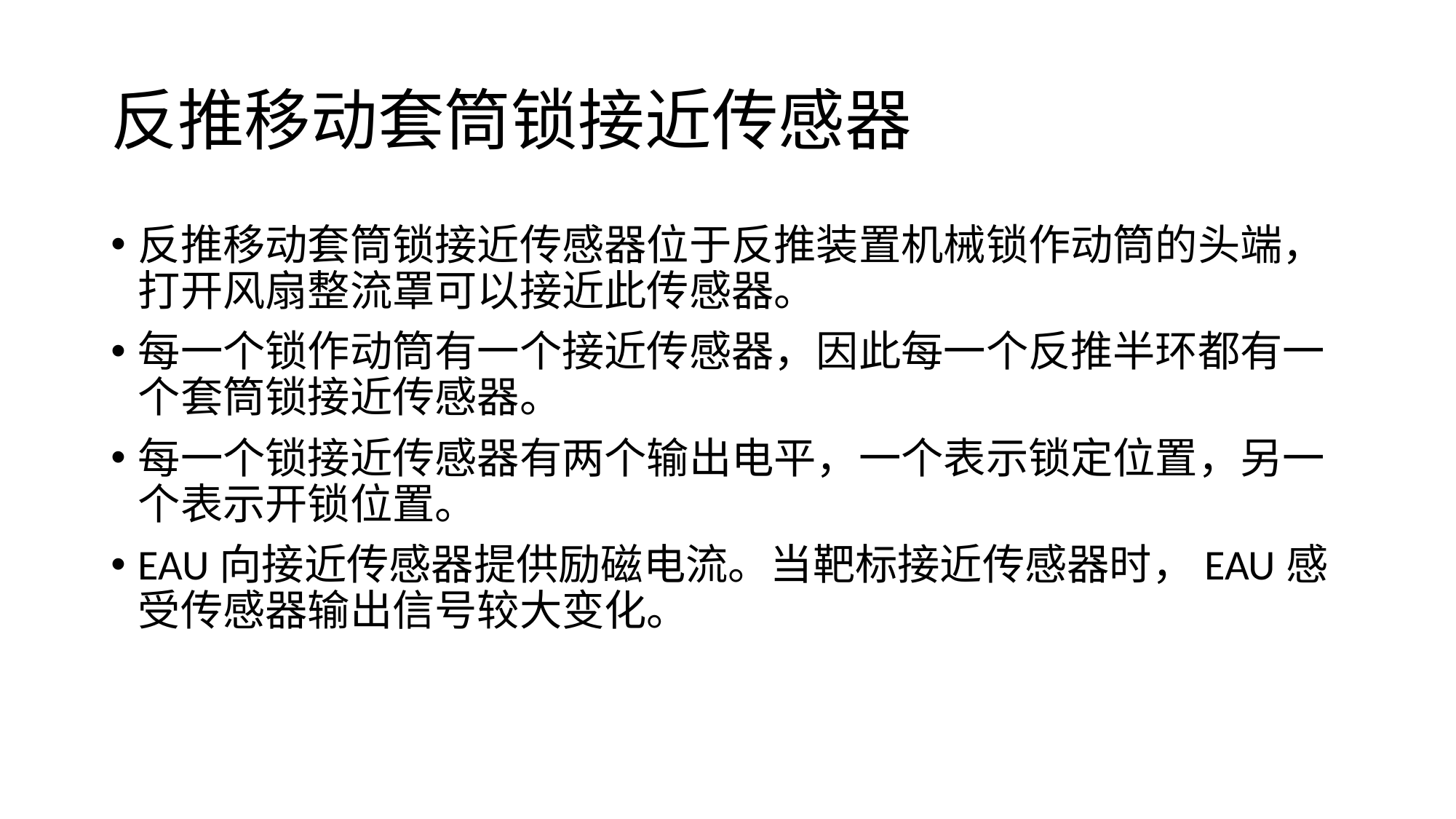

# 反推移动套筒锁接近传感器
反推移动套筒锁接近传感器位于反推装置机械锁作动筒的头端，打开风扇整流罩可以接近此传感器。
每一个锁作动筒有一个接近传感器，因此每一个反推半环都有一个套筒锁接近传感器。
每一个锁接近传感器有两个输出电平，一个表示锁定位置，另一个表示开锁位置。
EAU向接近传感器提供励磁电流。当靶标接近传感器时，EAU感受传感器输出信号较大变化。